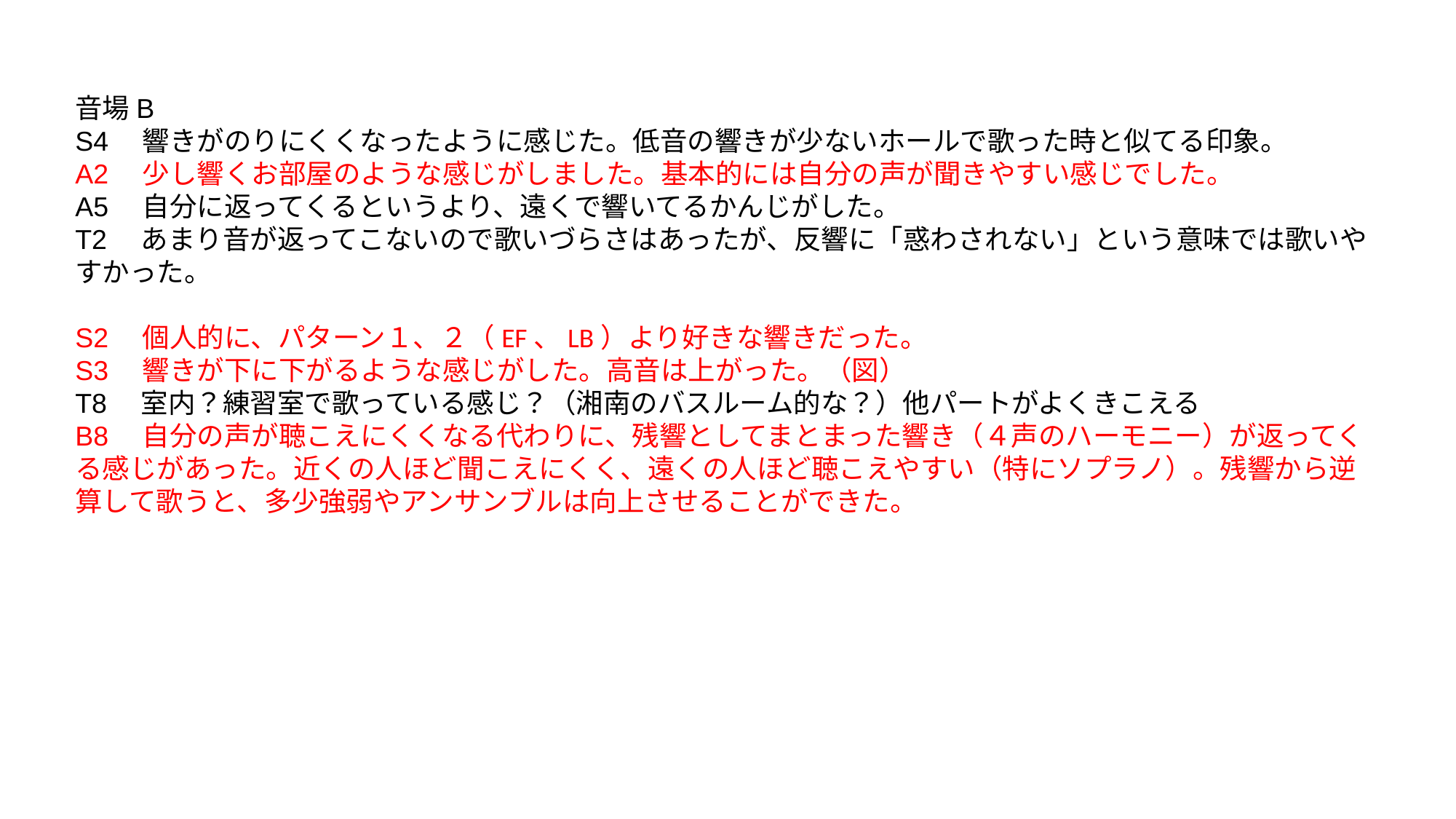

音場B
S4　響きがのりにくくなったように感じた。低音の響きが少ないホールで歌った時と似てる印象。
A2　少し響くお部屋のような感じがしました。基本的には自分の声が聞きやすい感じでした。
A5　自分に返ってくるというより、遠くで響いてるかんじがした。
T2　あまり音が返ってこないので歌いづらさはあったが、反響に「惑わされない」という意味では歌いやすかった。

S2　個人的に、パターン１、２（EF、LB）より好きな響きだった。
S3　響きが下に下がるような感じがした。高音は上がった。（図）
T8　室内？練習室で歌っている感じ？（湘南のバスルーム的な？）他パートがよくきこえる
B8　自分の声が聴こえにくくなる代わりに、残響としてまとまった響き（４声のハーモニー）が返ってくる感じがあった。近くの人ほど聞こえにくく、遠くの人ほど聴こえやすい（特にソプラノ）。残響から逆算して歌うと、多少強弱やアンサンブルは向上させることができた。